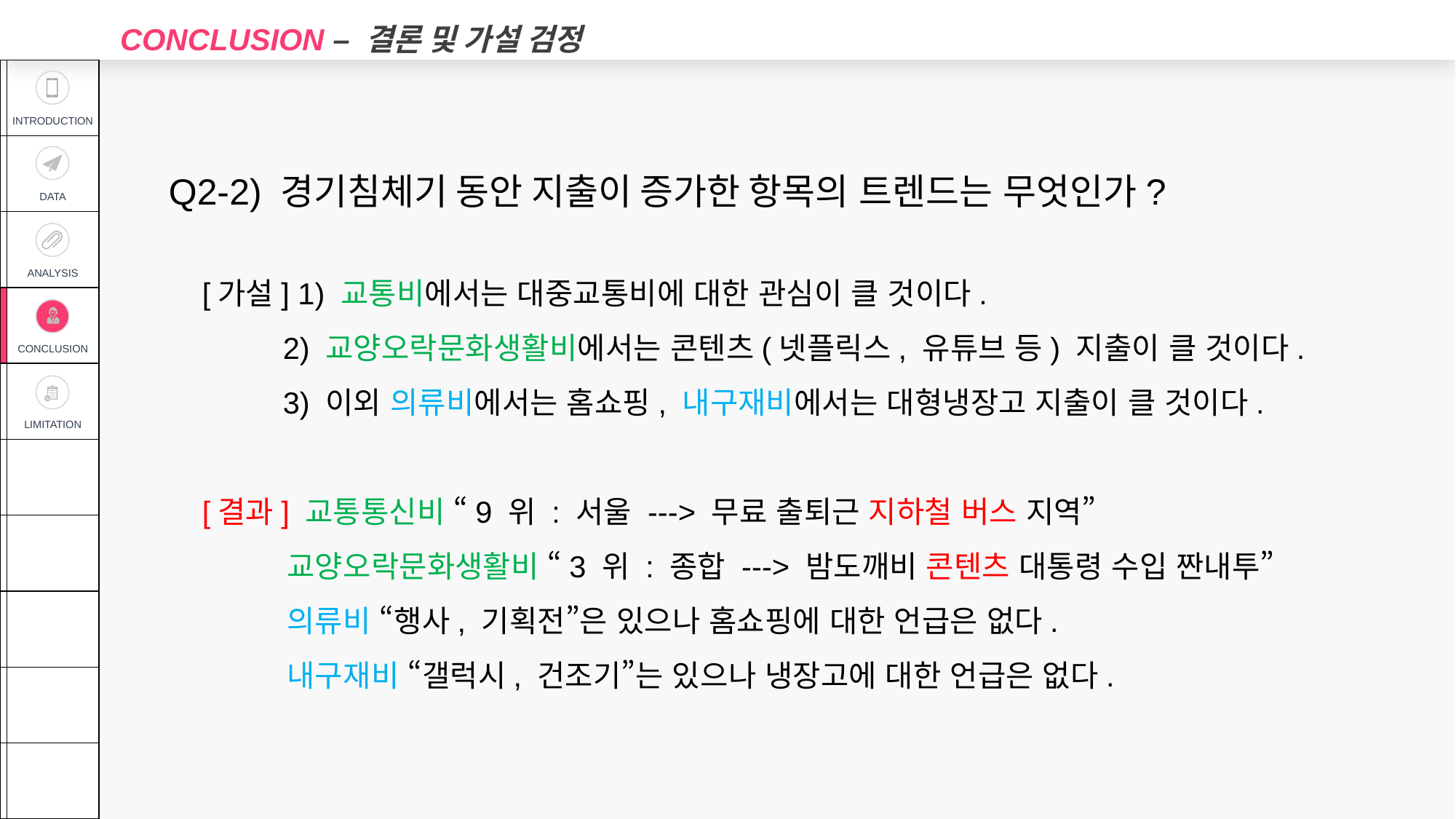

CONCLUSION – 결론 및 가설 검정
|  | INTRODUCTION |
| --- | --- |
|  | DATA |
|  | ANALYSIS |
|  | CONCLUSION |
|  | LIMITATION |
|  |  |
|  |  |
|  |  |
|  |  |
|  |  |

Q2-2) 경기침체기 동안 지출이 증가한 항목의 트렌드는 무엇인가?

    [가설] 1) 교통비에서는 대중교통비에 대한 관심이 클 것이다.
            2) 교양오락문화생활비에서는 콘텐츠(넷플릭스, 유튜브 등) 지출이 클 것이다.
            3) 이외 의류비에서는 홈쇼핑, 내구재비에서는 대형냉장고 지출이 클 것이다.

    [결과] 교통통신비 “9 위 : 서울 ---> 무료 출퇴근 지하철 버스 지역”
             교양오락문화생활비 “3 위 : 종합 ---> 밤도깨비 콘텐츠 대통령 수입 짠내투”
             의류비 “행사, 기획전”은 있으나 홈쇼핑에 대한 언급은 없다.
             내구재비 “갤럭시, 건조기”는 있으나 냉장고에 대한 언급은 없다.